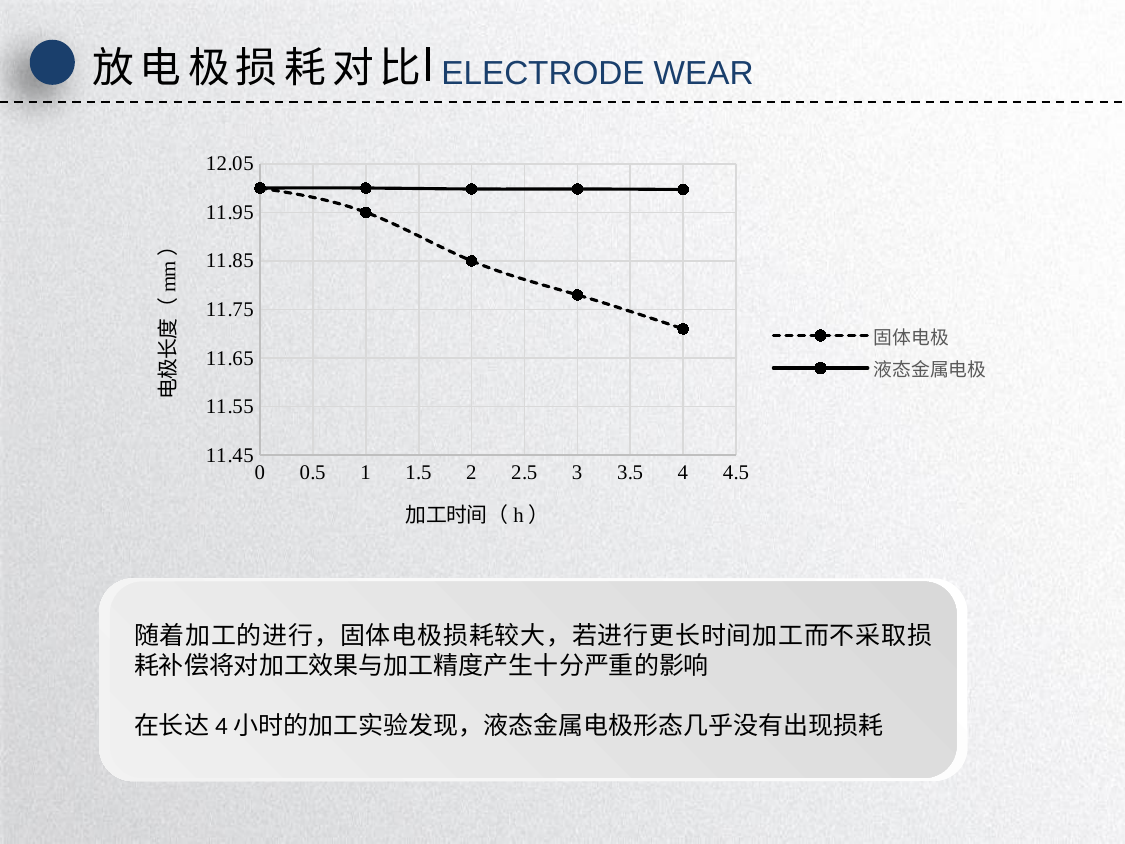

放电极损耗对比

ELECTRODE WEAR

### Chart

| Category |  |  |
|---|---|---|
随着加工的进行，固体电极损耗较大，若进行更长时间加工而不采取损耗补偿将对加工效果与加工精度产生十分严重的影响

在长达4小时的加工实验发现，液态金属电极形态几乎没有出现损耗